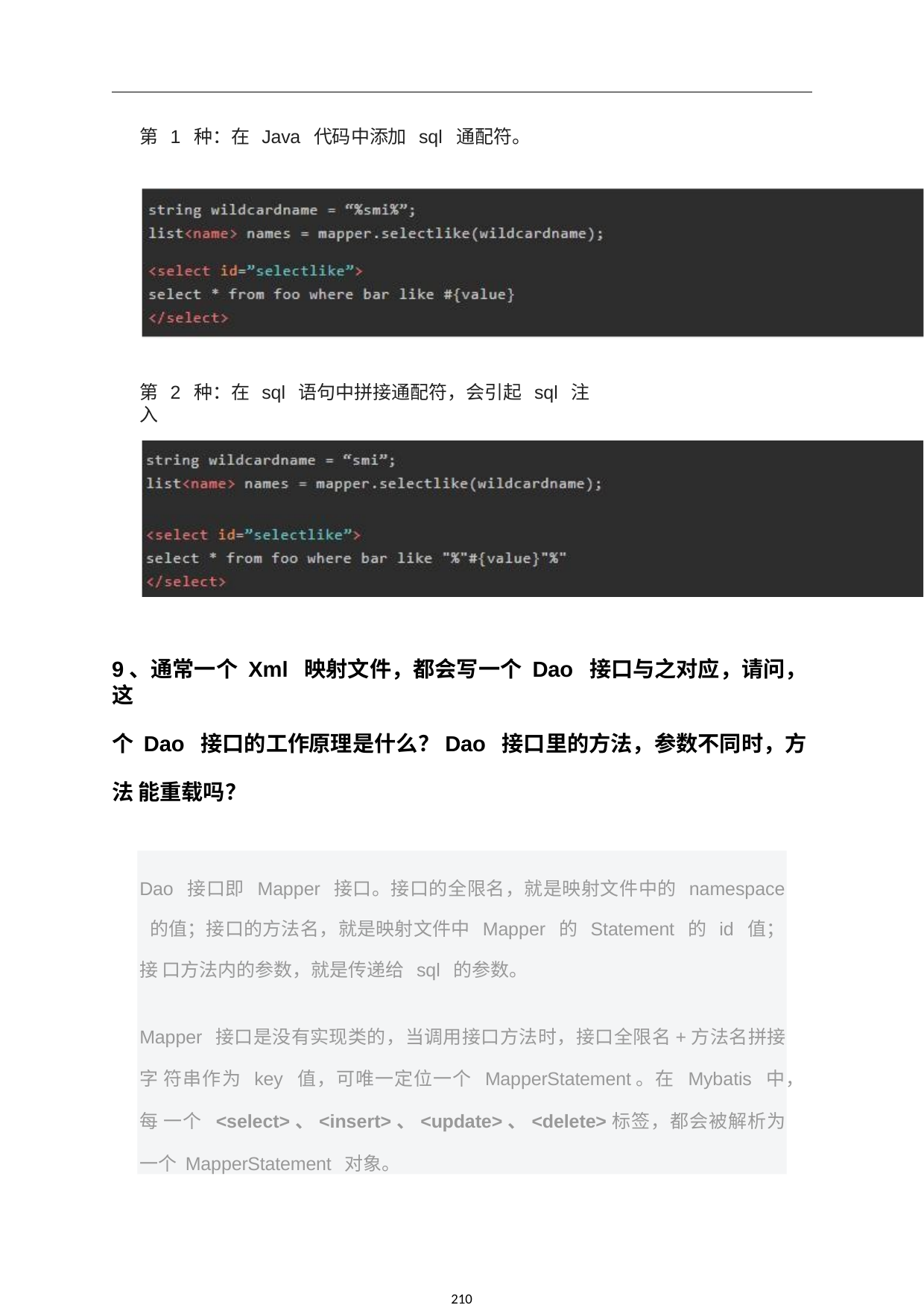

第 1 种：在 Java 代码中添加 sql 通配符。

第 2 种：在 sql 语句中拼接通配符，会引起 sql 注入

9、通常一个 Xml 映射文件，都会写一个 Dao 接口与之对应，请问，这
个 Dao 接口的工作原理是什么？Dao 接口里的方法，参数不同时，方法 能重载吗？
Dao 接口即 Mapper 接口。接口的全限名，就是映射文件中的 namespace  的值；接口的方法名，就是映射文件中 Mapper 的 Statement 的 id 值；接 口方法内的参数，就是传递给 sql 的参数。

Mapper 接口是没有实现类的，当调用接口方法时，接口全限名+方法名拼接字 符串作为 key 值，可唯一定位一个 MapperStatement。在 Mybatis 中，每 一个 <select>、<insert>、<update>、<delete>标签，都会被解析为一个 MapperStatement 对象。
210